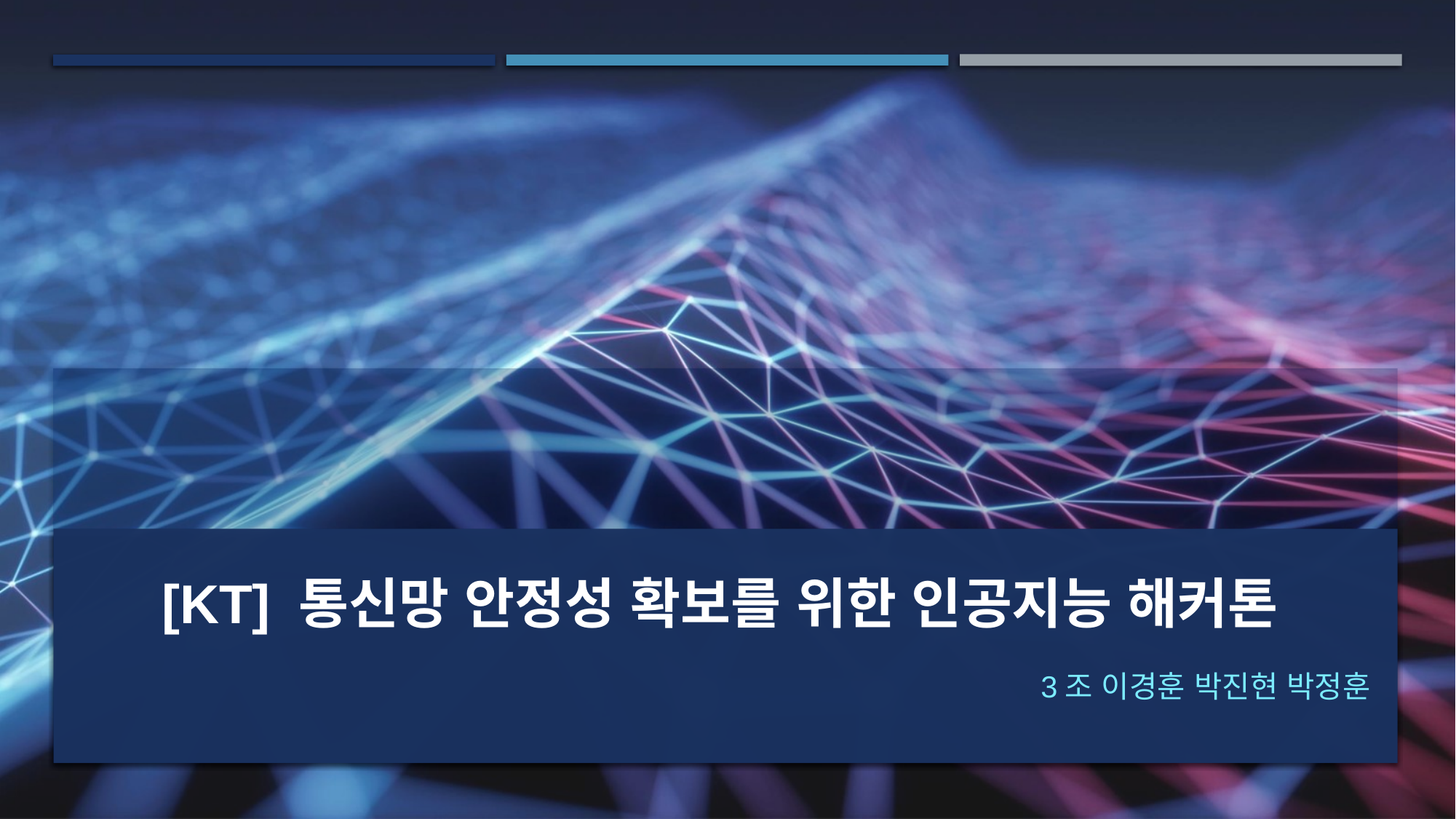

# [KT] 통신망 안정성 확보를 위한 인공지능 해커톤
3조 이경훈 박진현 박정훈